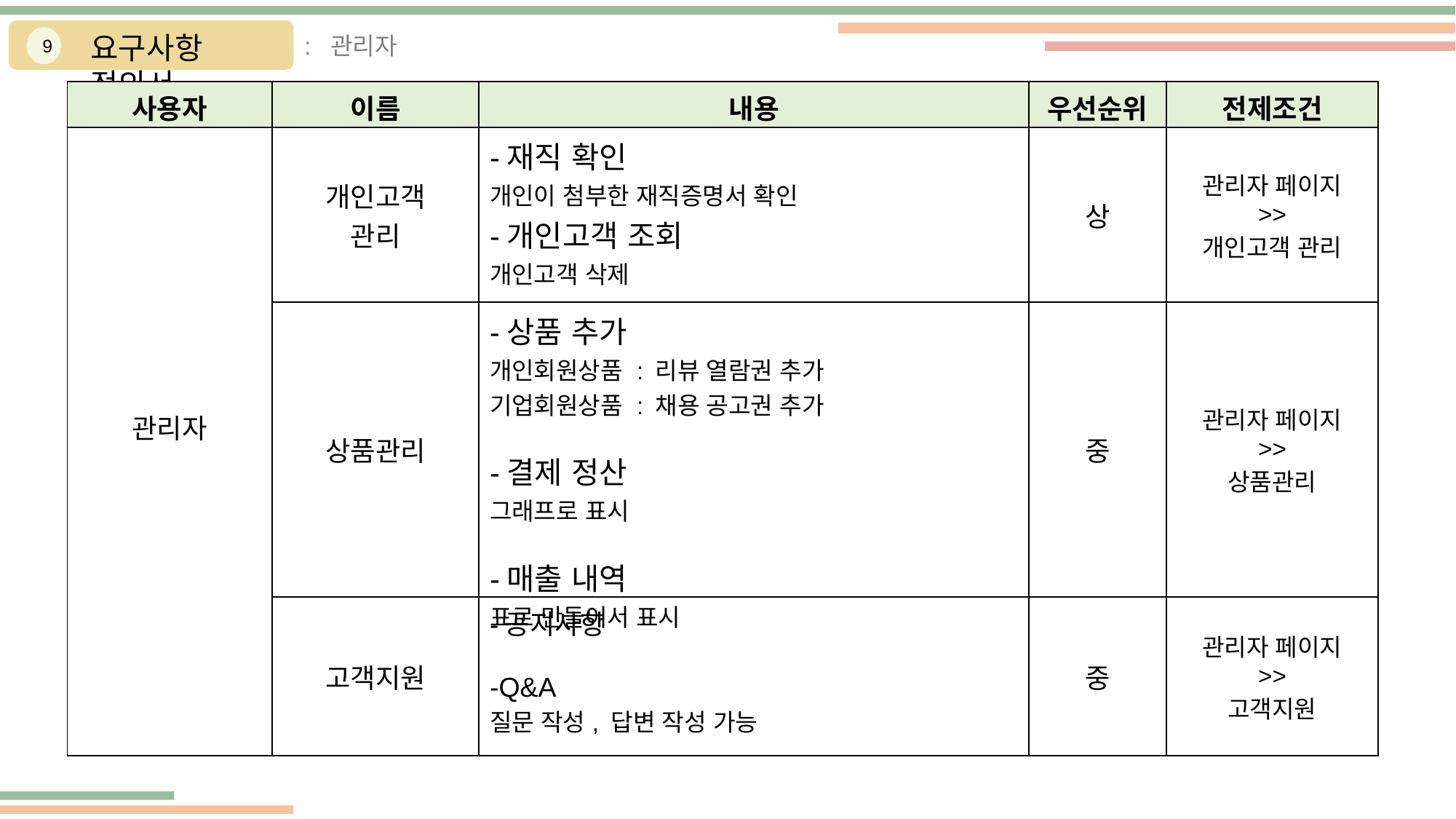

요구사항 정의서
:  관리자
9

| 사용자 | 이름 | 내용 | 우선순위 | 전제조건 |
| --- | --- | --- | --- | --- |
| 관리자 | 개인고객 관리 | -재직 확인 개인이 첨부한 재직증명서 확인 -개인고객 조회 개인고객 삭제 | 상 | 관리자 페이지 >> 개인고객 관리 |
|  | 상품관리 | -상품 추가 개인회원상품 : 리뷰 열람권 추가 기업회원상품 : 채용 공고권 추가 -결제 정산 그래프로 표시 -매출 내역 표로 만들어서 표시 | 중 | 관리자 페이지 >> 상품관리 |
|  | 고객지원 | -공지사항 -Q&A 질문 작성, 답변 작성 가능 | 중 | 관리자 페이지 >> 고객지원 |